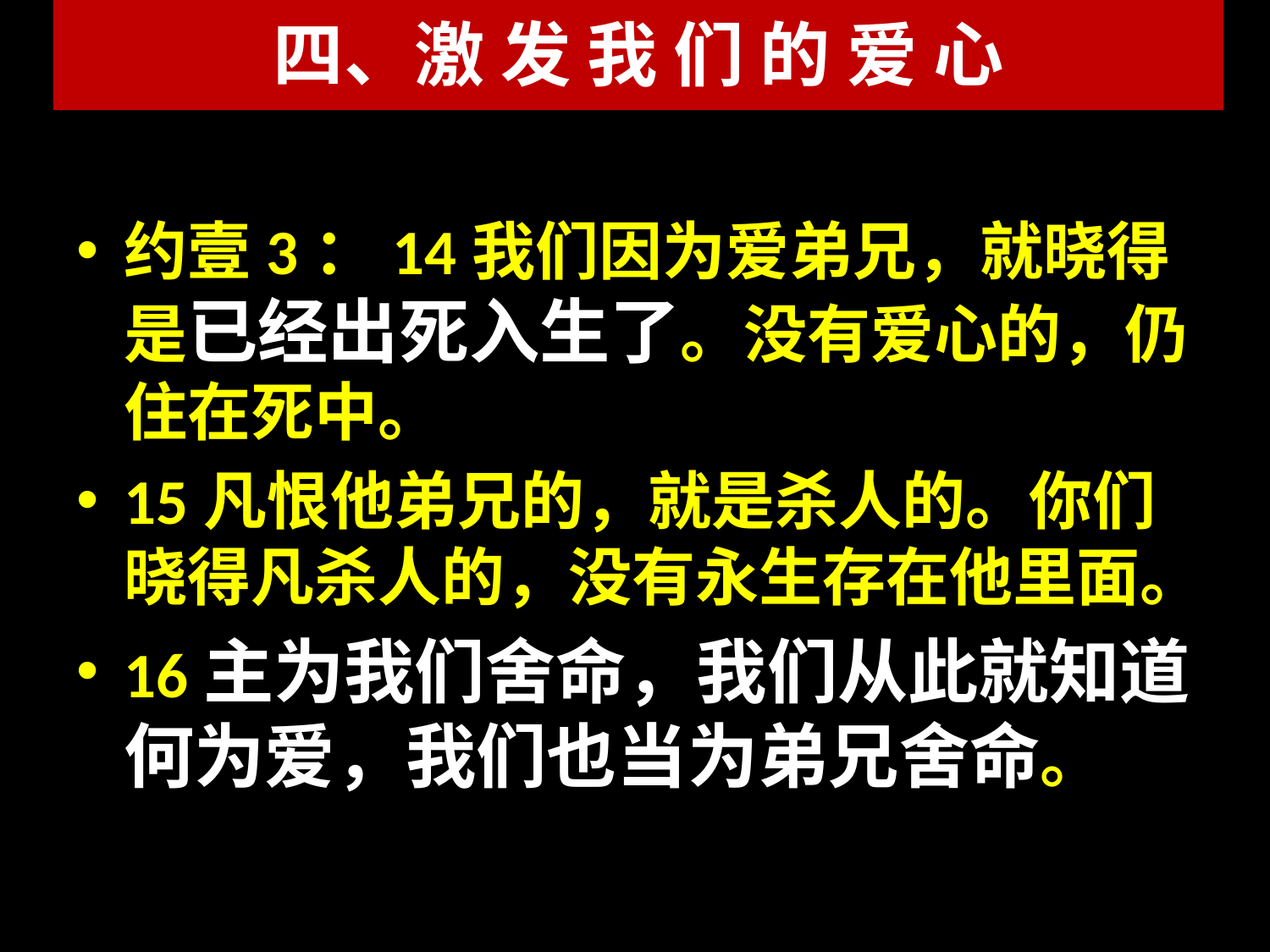

# 四、激 发 我 们 的 爱 心

约壹3：14我们因为爱弟兄，就晓得是已经出死入生了。没有爱心的，仍住在死中。
15凡恨他弟兄的，就是杀人的。你们晓得凡杀人的，没有永生存在他里面。
16主为我们舍命，我们从此就知道何为爱，我们也当为弟兄舍命。